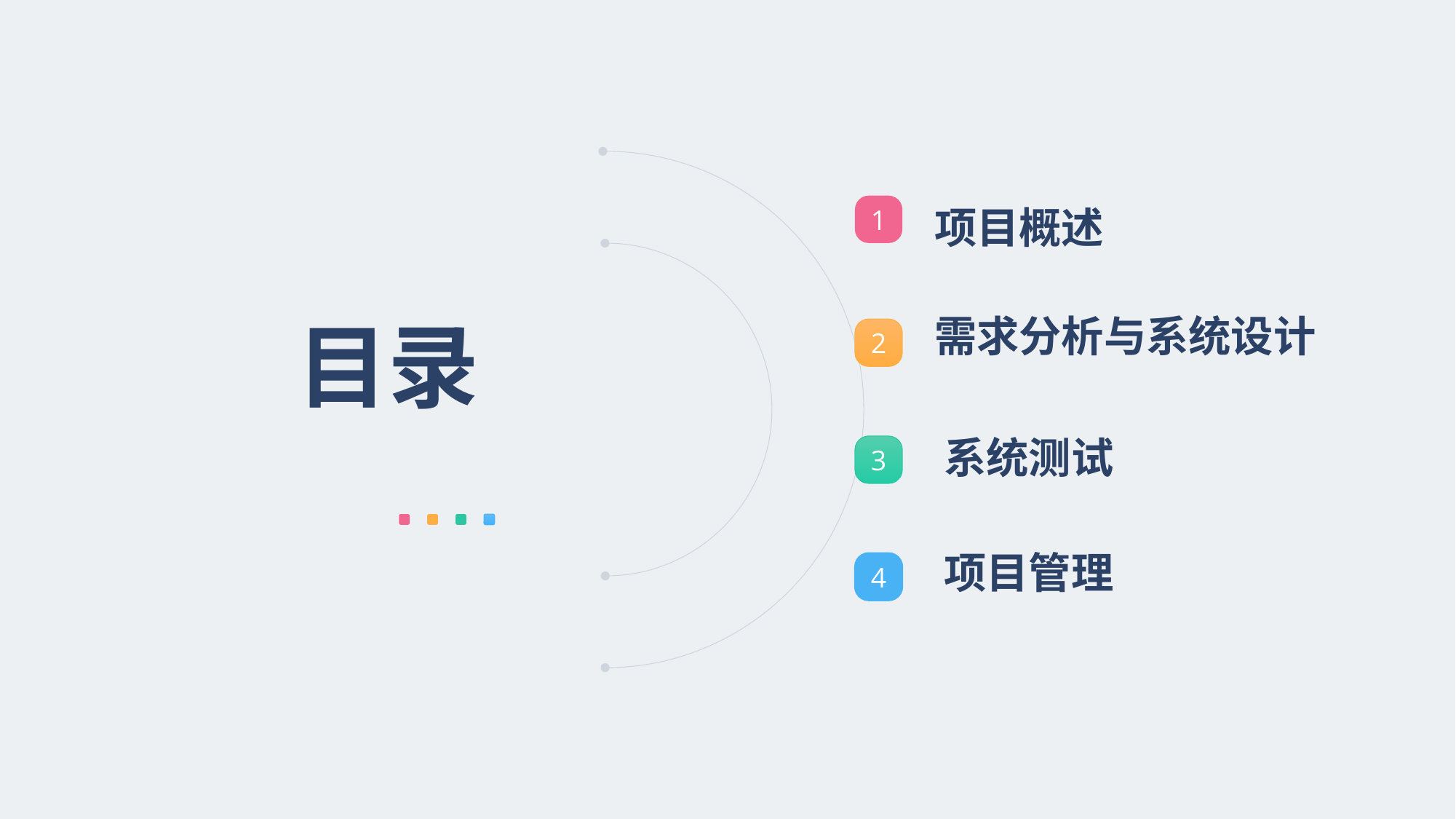

1
项目概述

目录
需求分析与系统设计
2
系统测试
3

项目管理
4